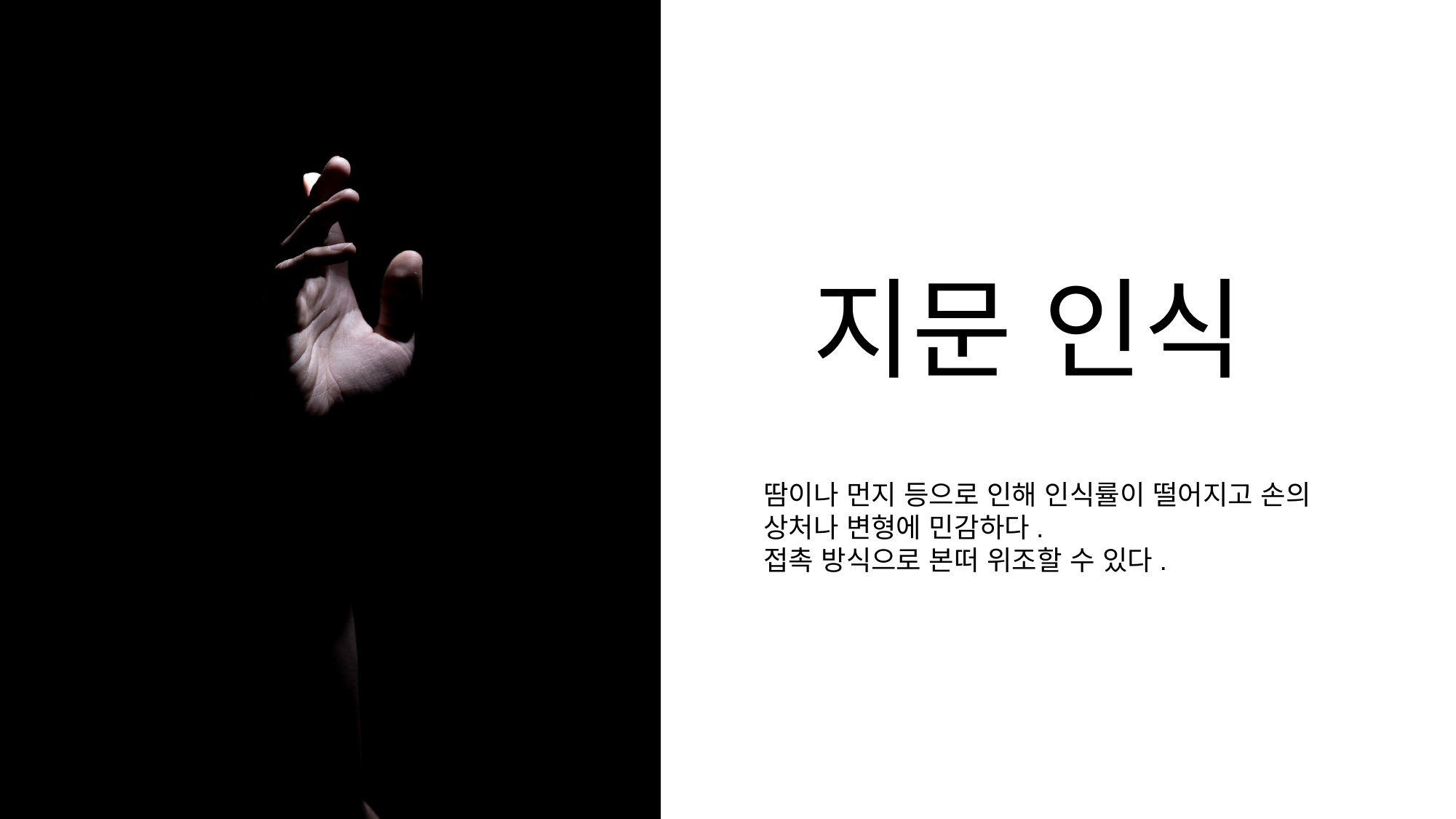

지문 인식
땀이나 먼지 등으로 인해 인식률이 떨어지고 손의 상처나 변형에 민감하다.
접촉 방식으로 본떠 위조할 수 있다.